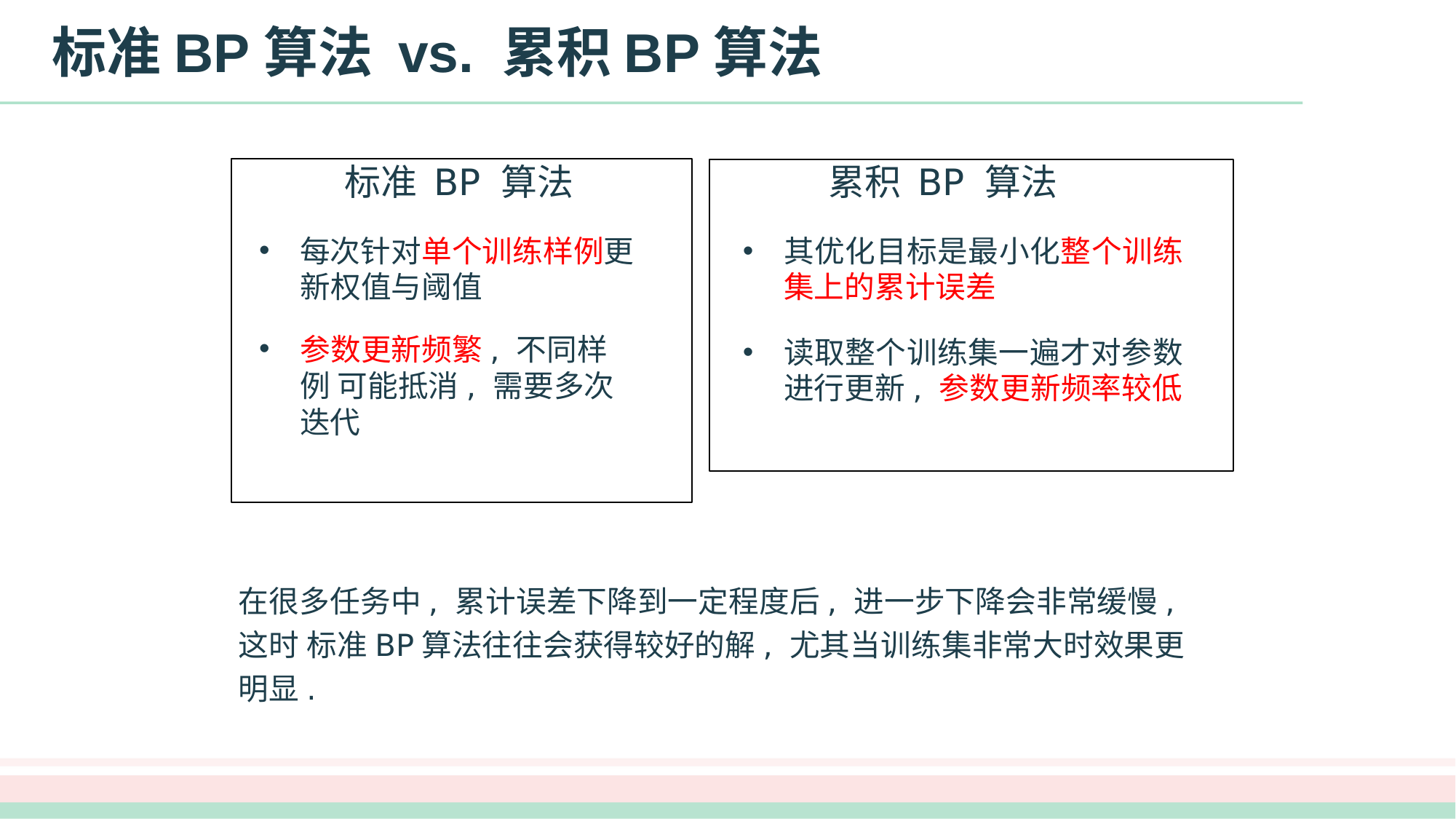

# 标准BP算法 vs. 累积BP算法
标准 BP 算法
每次针对单个训练样例更 新权值与阈值
参数更新频繁, 不同样例 可能抵消, 需要多次迭代

累积 BP 算法
其优化目标是最小化整个训练集上的累计误差
读取整个训练集一遍才对参数进行更新, 参数更新频率较低

在很多任务中, 累计误差下降到一定程度后, 进一步下降会非常缓慢, 这时 标准BP算法往往会获得较好的解, 尤其当训练集非常大时效果更明显.